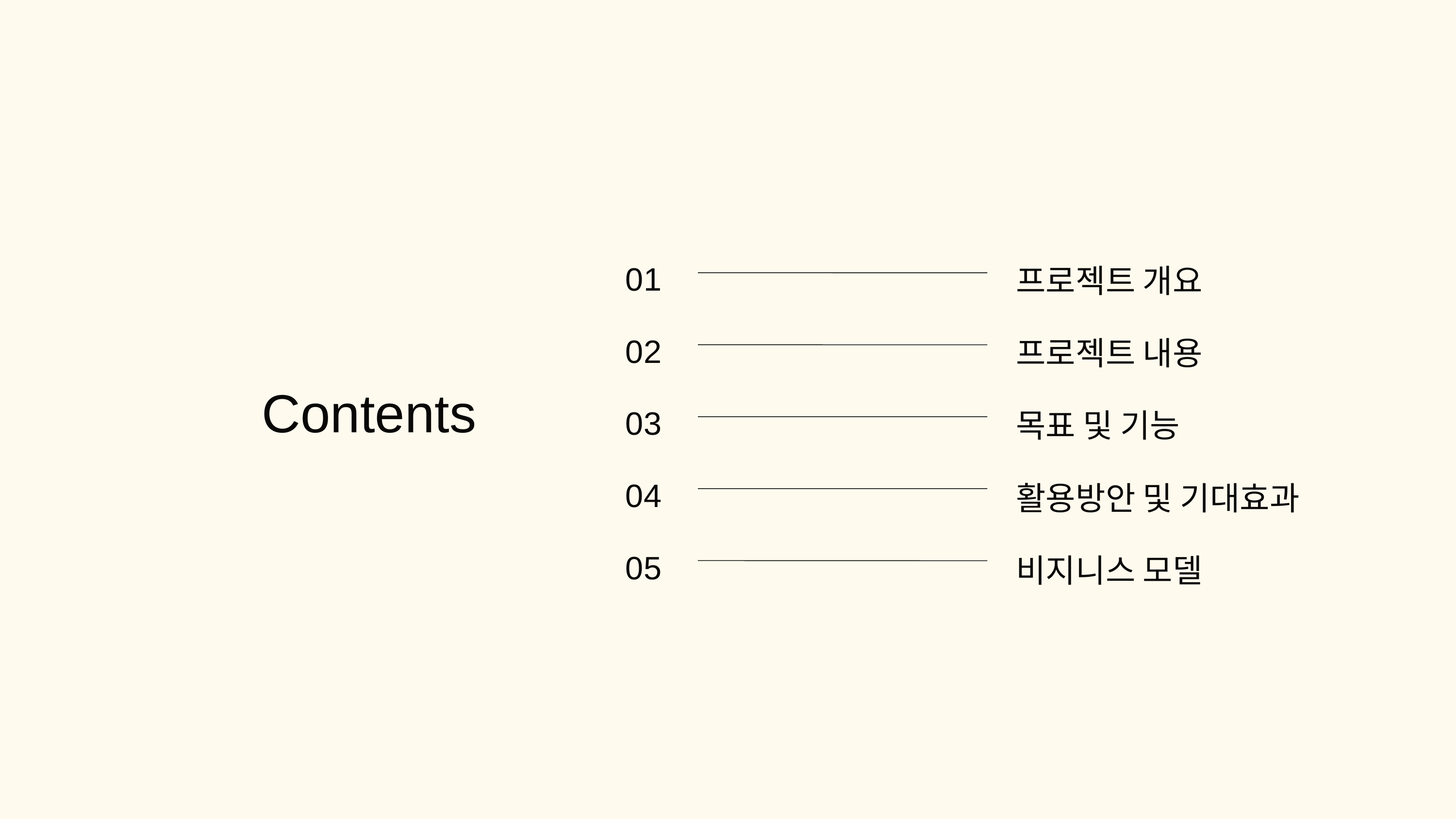

01
02
03
04
05

프로젝트 개요
프로젝트 내용
목표 및 기능
활용방안 및 기대효과
비지니스 모델

Contents